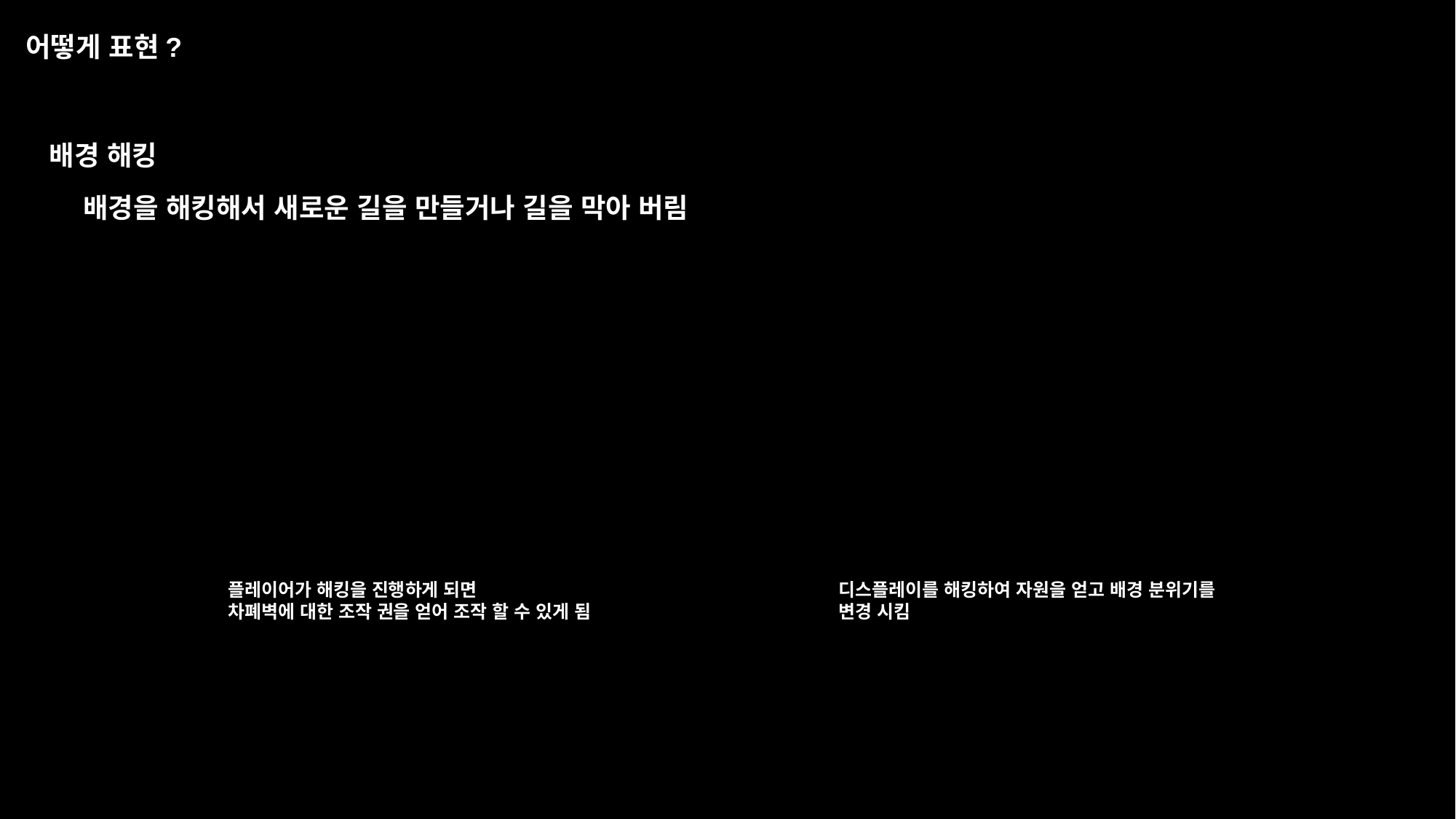

어떻게 표현?
배경 해킹
배경을 해킹해서 새로운 길을 만들거나 길을 막아 버림
플레이어가 해킹을 진행하게 되면
차폐벽에 대한 조작 권을 얻어 조작 할 수 있게 됨
디스플레이를 해킹하여 자원을 얻고 배경 분위기를
변경 시킴